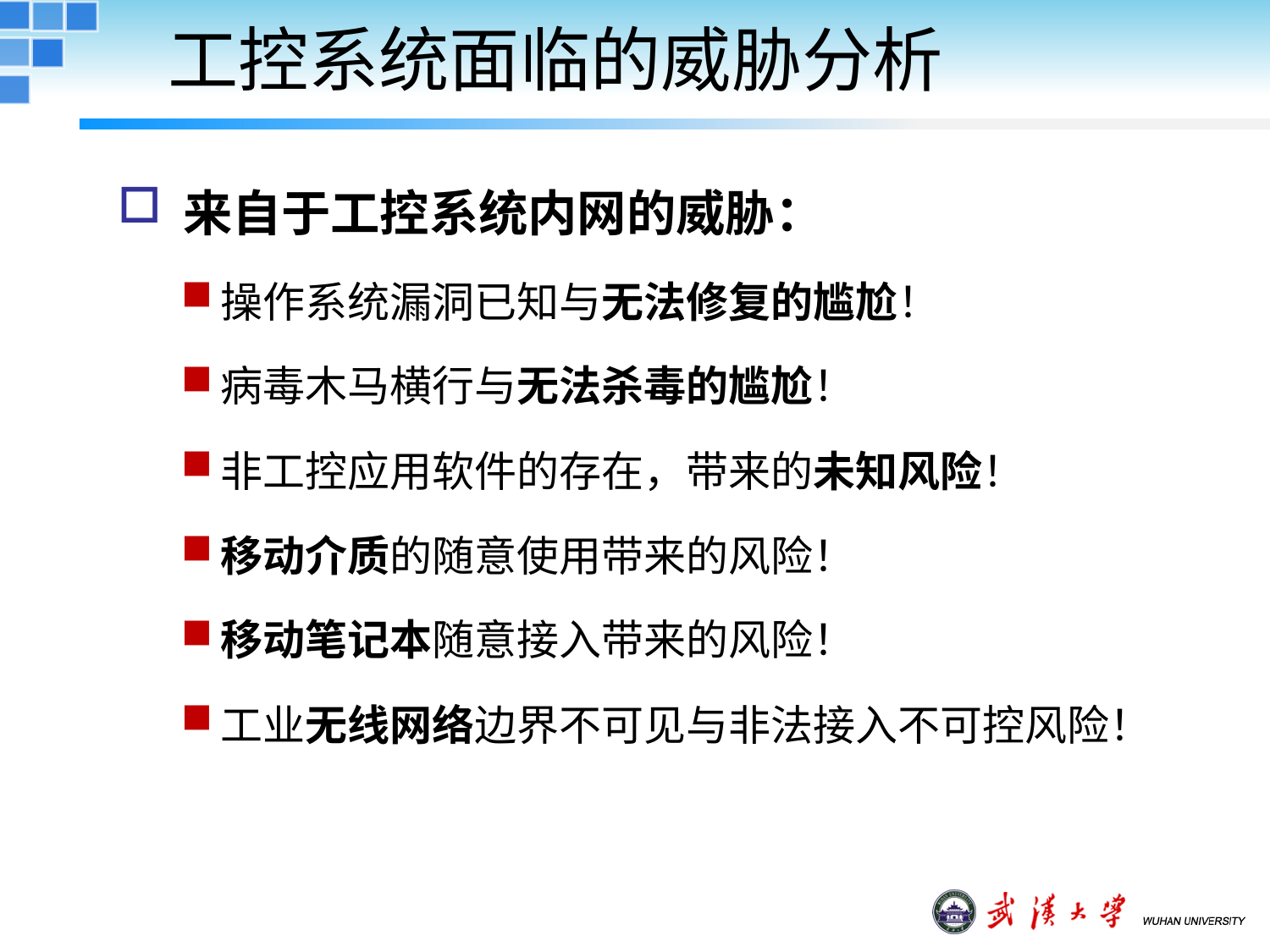

# 工控系统面临的威胁分析
来自于工控系统内网的威胁：
操作系统漏洞已知与无法修复的尴尬！
病毒木马横行与无法杀毒的尴尬！
非工控应用软件的存在，带来的未知风险！
移动介质的随意使用带来的风险！
移动笔记本随意接入带来的风险！
工业无线网络边界不可见与非法接入不可控风险！